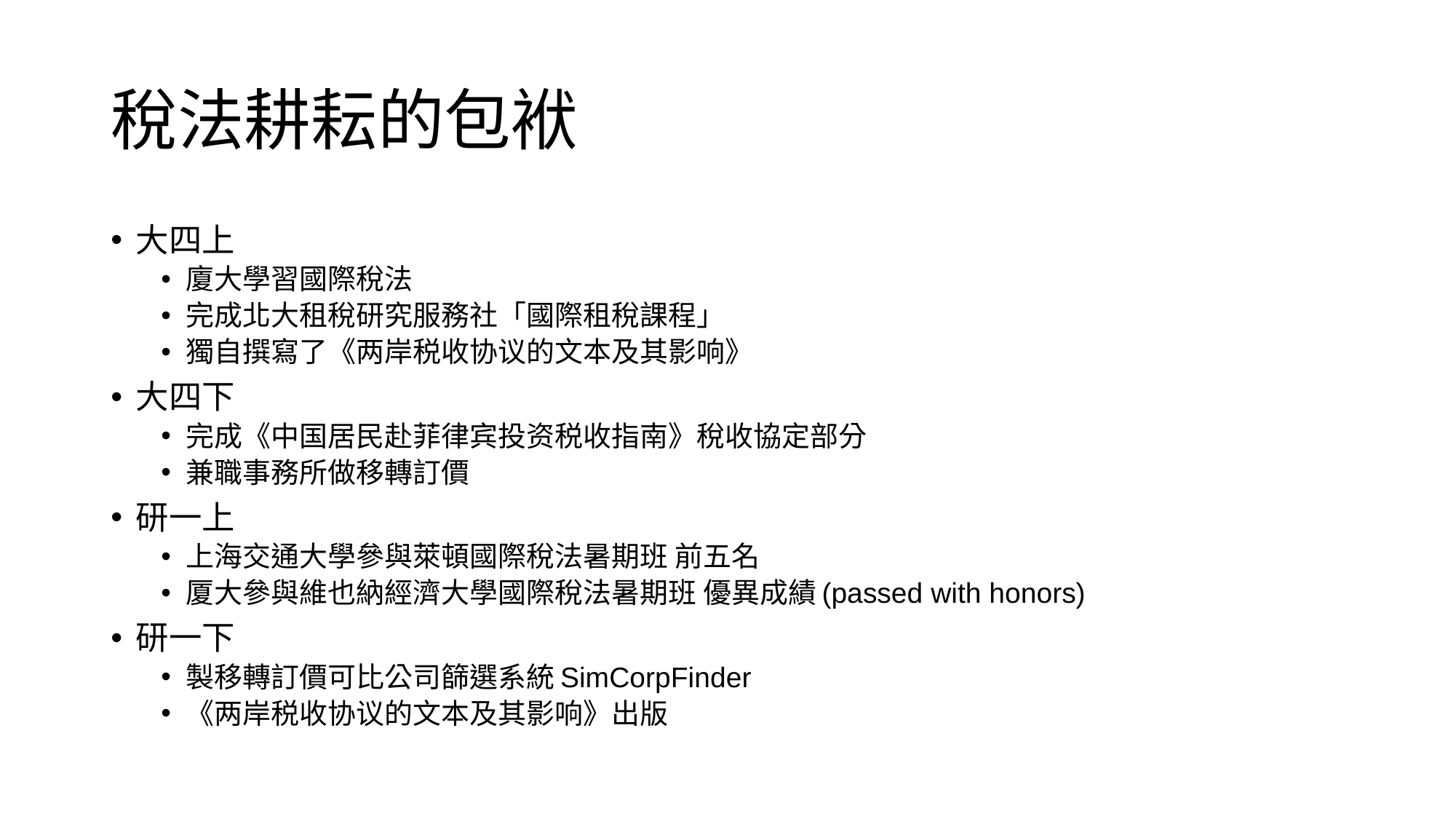

# 稅法耕耘的包袱
大四上
廈大學習國際稅法
完成北大租稅研究服務社「國際租稅課程」
獨自撰寫了《两岸税收协议的文本及其影响》
大四下
完成《中国居民赴菲律宾投资税收指南》稅收協定部分
兼職事務所做移轉訂價
研一上
上海交通大學參與萊頓國際稅法暑期班 前五名
厦大參與維也納經濟大學國際稅法暑期班 優異成績(passed with honors)
研一下
製移轉訂價可比公司篩選系統SimCorpFinder
《两岸税收协议的文本及其影响》出版